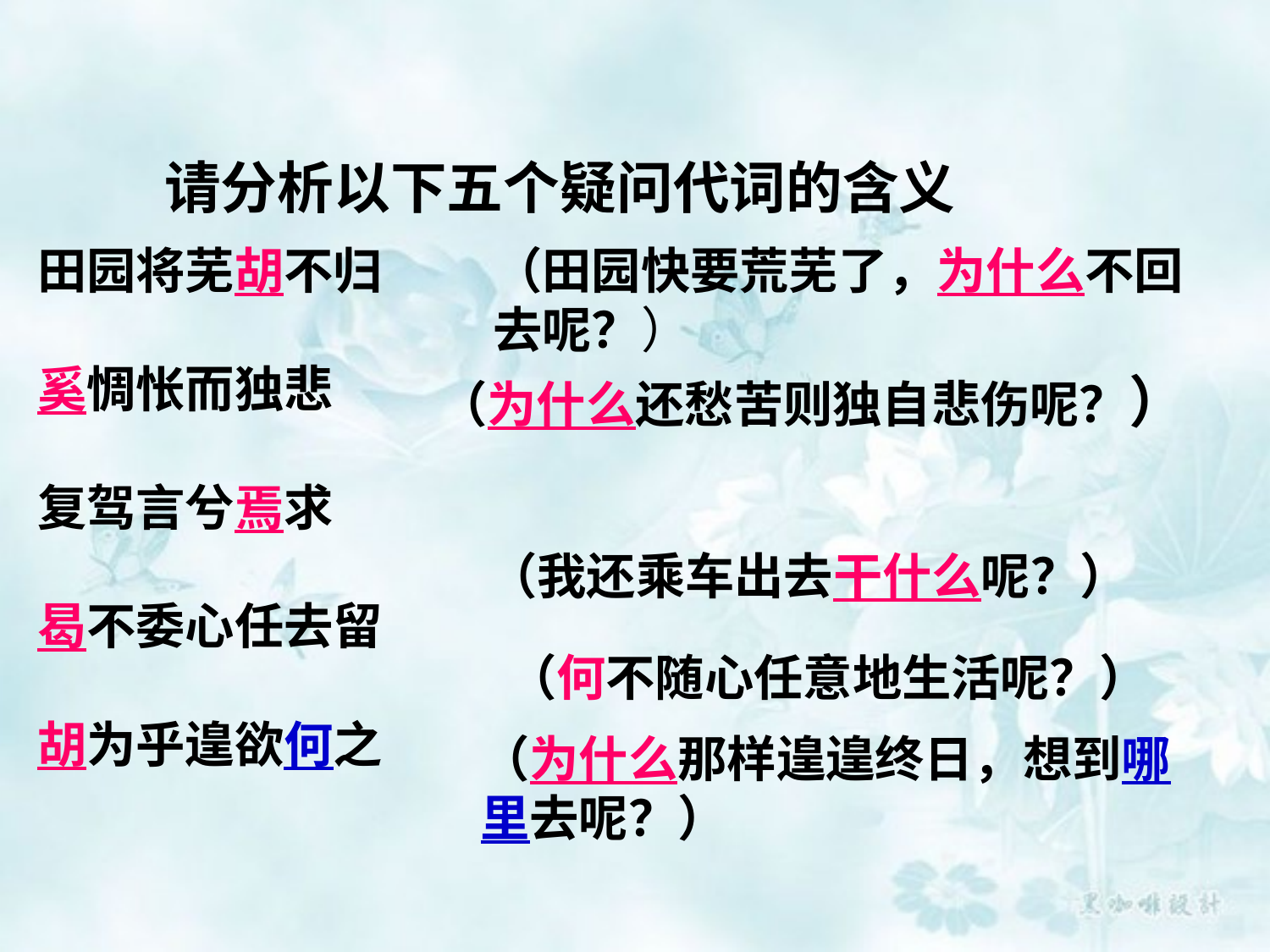

请分析以下五个疑问代词的含义
田园将芜胡不归

奚惆怅而独悲

复驾言兮焉求

曷不委心任去留

胡为乎遑欲何之
（田园快要荒芜了，为什么不回去呢？）
（为什么还愁苦则独自悲伤呢？）
（我还乘车出去干什么呢？）
（何不随心任意地生活呢？）
（为什么那样遑遑终日，想到哪里去呢？）